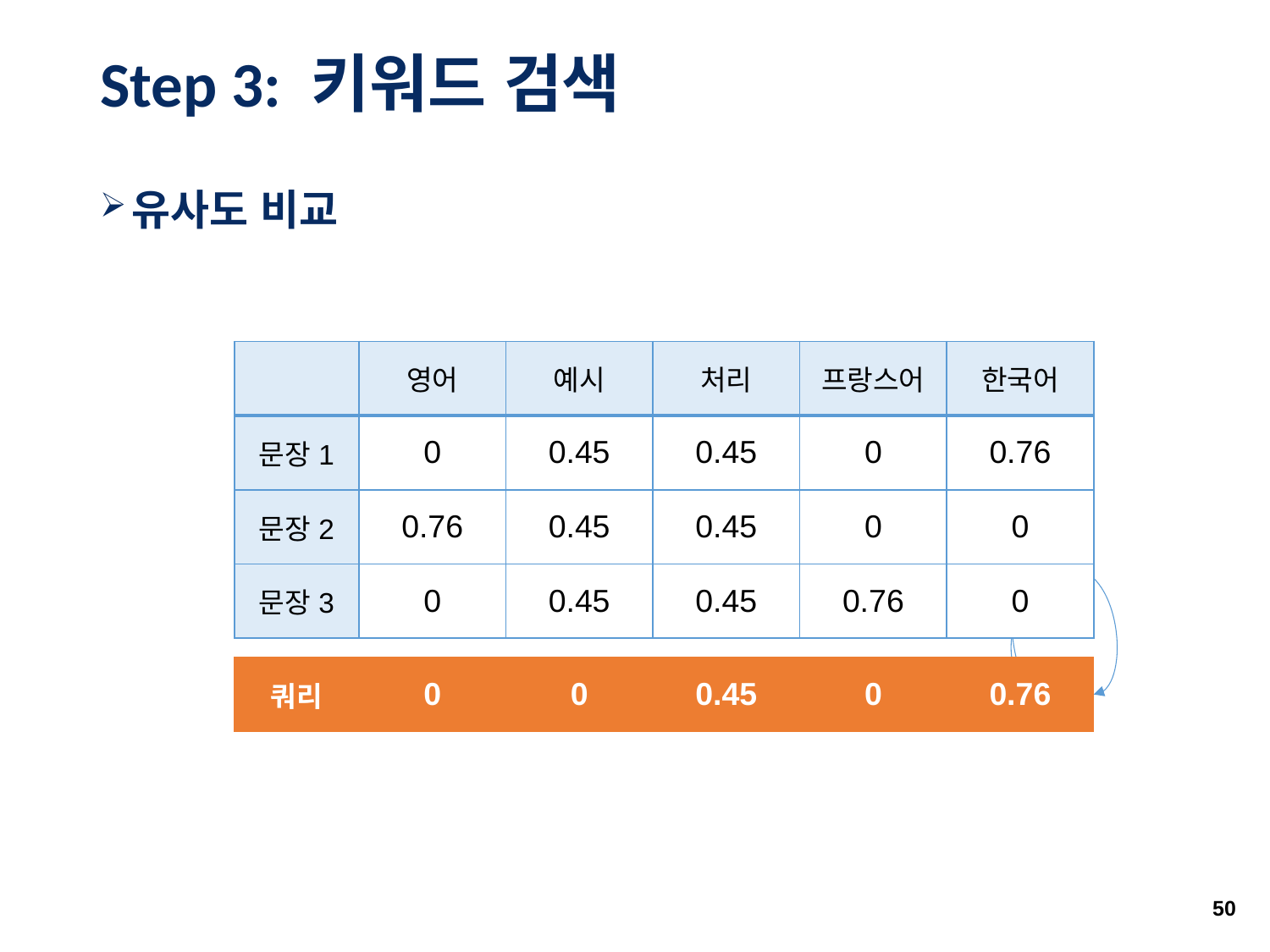

# Step 3: 키워드 검색
유사도 비교
|  | 영어 | 예시 | 처리 | 프랑스어 | 한국어 |
| --- | --- | --- | --- | --- | --- |
| 문장1 | 0 | 0.45 | 0.45 | 0 | 0.76 |
| 문장2 | 0.76 | 0.45 | 0.45 | 0 | 0 |
| 문장3 | 0 | 0.45 | 0.45 | 0.76 | 0 |

| 쿼리 | 0 | 0 | 0.45 | 0 | 0.76 |
| --- | --- | --- | --- | --- | --- |

50